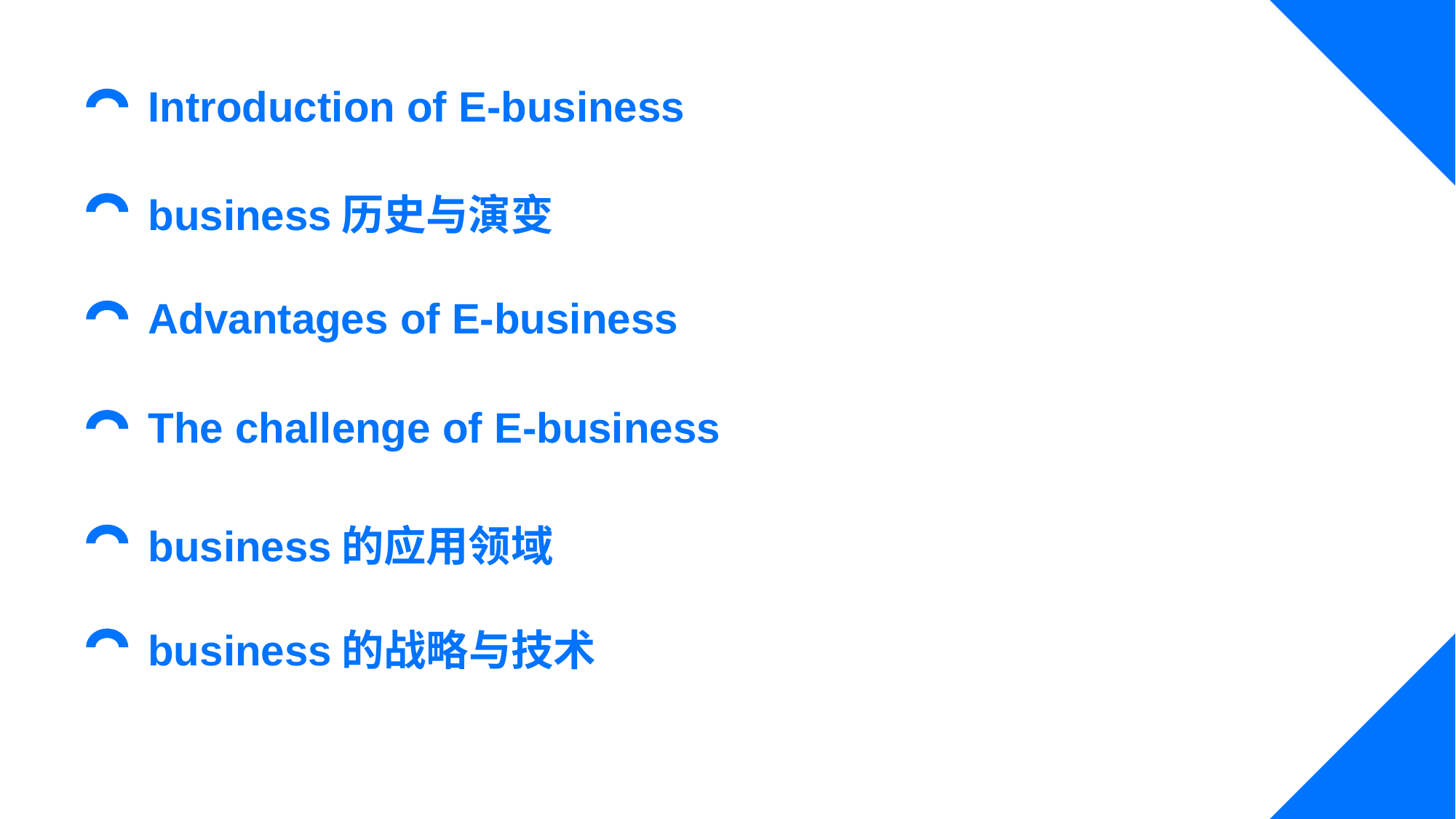

Introduction of E-business

business历史与演变

Advantages of E-business

The challenge of E-business

business的应用领域

business的战略与技术